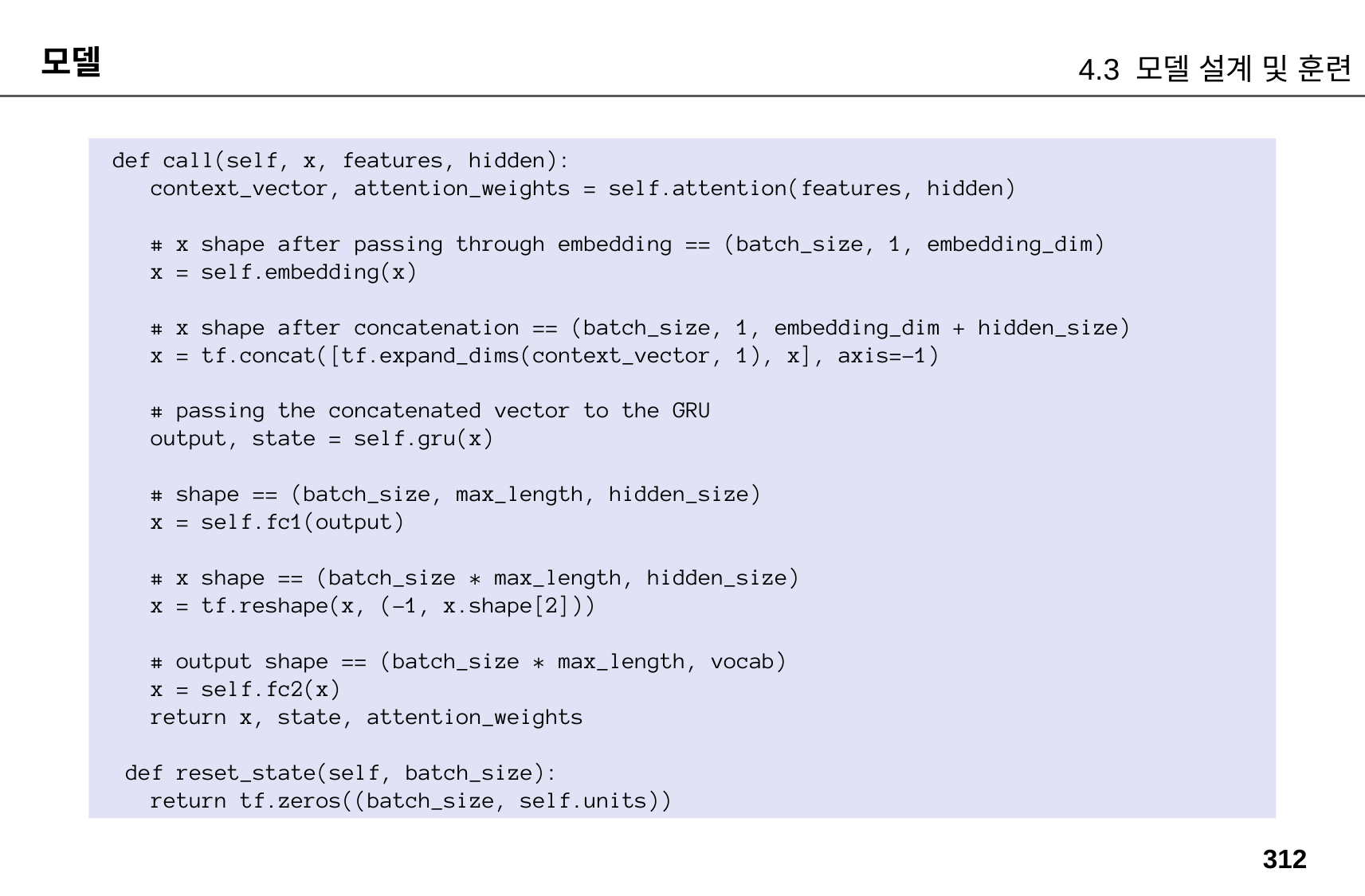

모델
4.3 모델 설계 및 훈련
 def call(self, x, features, hidden):
    context_vector, attention_weights = self.attention(features, hidden)

    # x shape after passing through embedding == (batch_size, 1, embedding_dim)
    x = self.embedding(x)

    # x shape after concatenation == (batch_size, 1, embedding_dim + hidden_size)
    x = tf.concat([tf.expand_dims(context_vector, 1), x], axis=-1)

    # passing the concatenated vector to the GRU
    output, state = self.gru(x)

    # shape == (batch_size, max_length, hidden_size)
    x = self.fc1(output)

    # x shape == (batch_size * max_length, hidden_size)
    x = tf.reshape(x, (-1, x.shape[2]))

    # output shape == (batch_size * max_length, vocab)
    x = self.fc2(x)
    return x, state, attention_weights

  def reset_state(self, batch_size):
    return tf.zeros((batch_size, self.units))